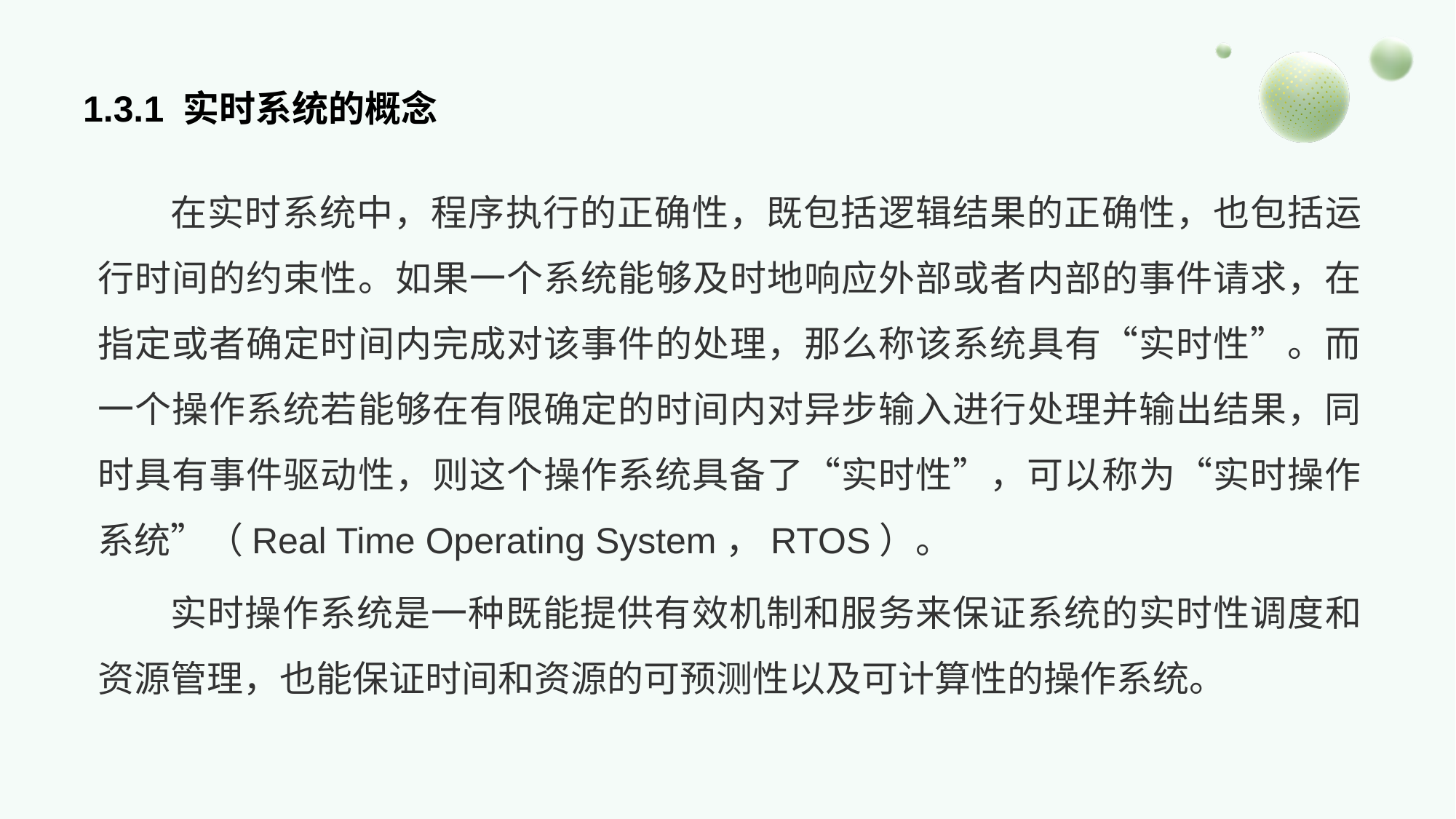

# 1.3.1 实时系统的概念
在实时系统中，程序执行的正确性，既包括逻辑结果的正确性，也包括运行时间的约束性。如果一个系统能够及时地响应外部或者内部的事件请求，在指定或者确定时间内完成对该事件的处理，那么称该系统具有“实时性”。而一个操作系统若能够在有限确定的时间内对异步输入进行处理并输出结果，同时具有事件驱动性，则这个操作系统具备了“实时性”，可以称为“实时操作系统”（Real Time Operating System，RTOS）。
实时操作系统是一种既能提供有效机制和服务来保证系统的实时性调度和资源管理，也能保证时间和资源的可预测性以及可计算性的操作系统。